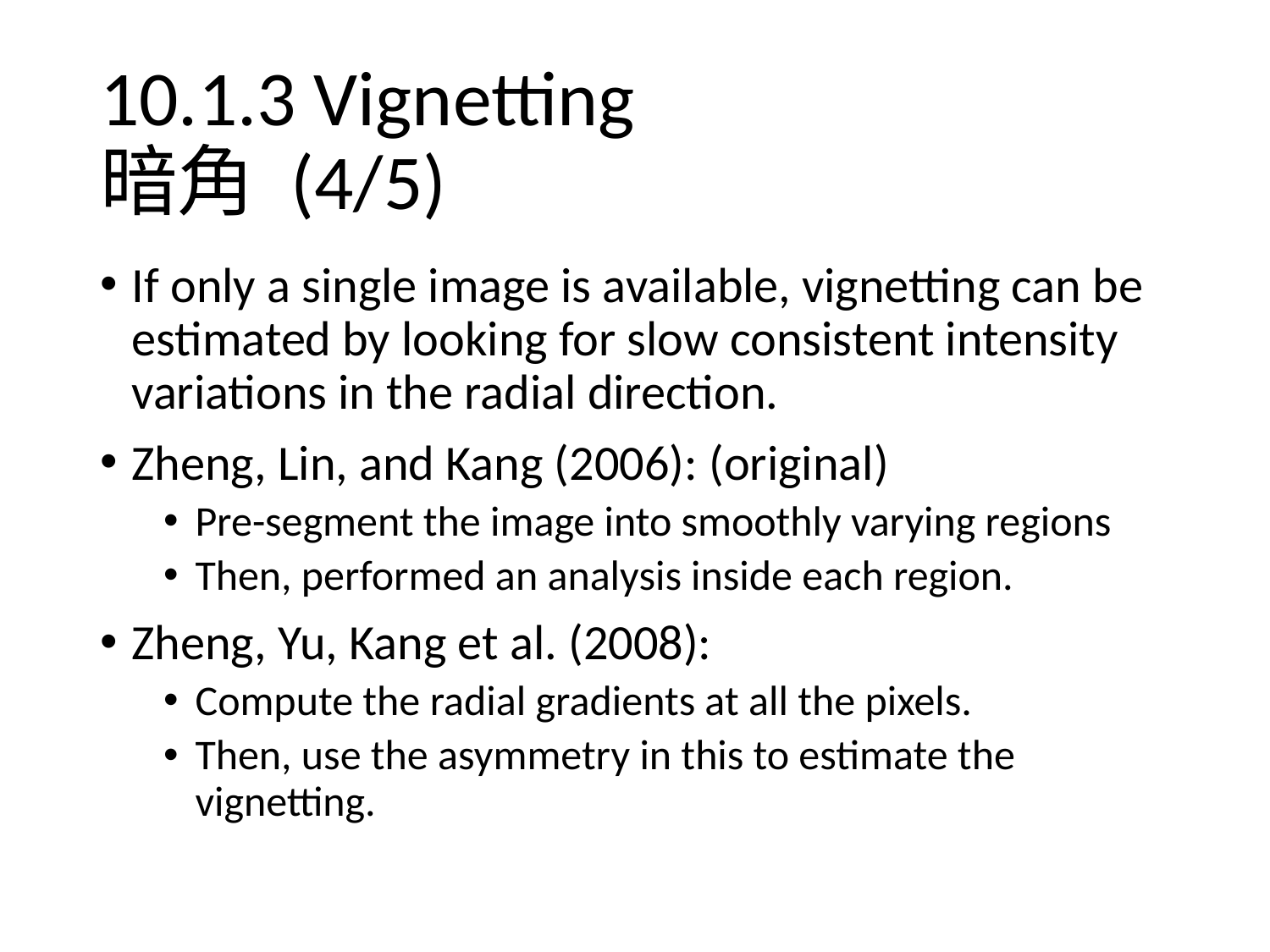

# 10.1.3 Vignetting 暗角 (4/5)
If only a single image is available, vignetting can be estimated by looking for slow consistent intensity variations in the radial direction.
Zheng, Lin, and Kang (2006): (original)
Pre-segment the image into smoothly varying regions
Then, performed an analysis inside each region.
Zheng, Yu, Kang et al. (2008):
Compute the radial gradients at all the pixels.
Then, use the asymmetry in this to estimate the vignetting.